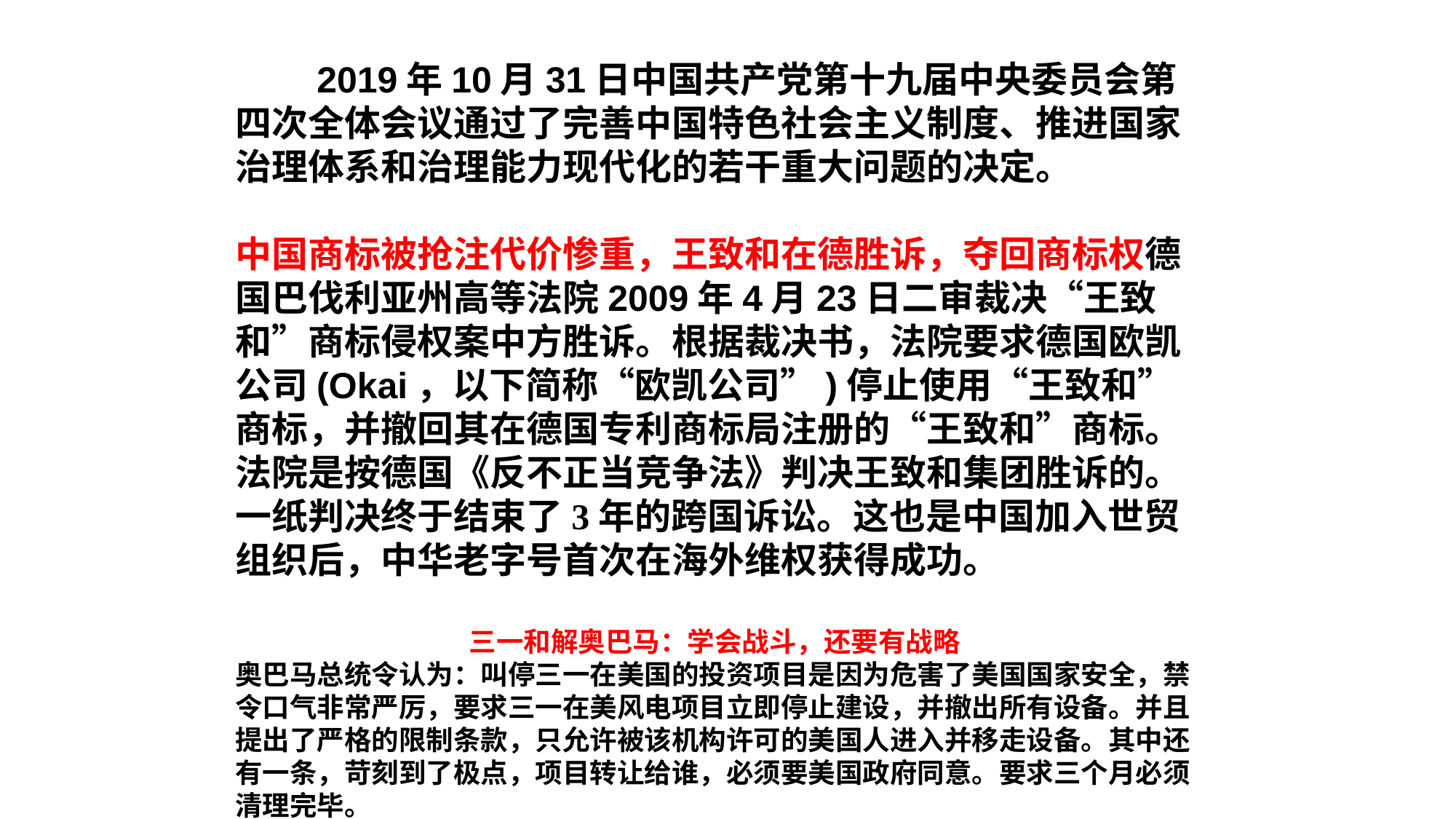

2019年10月31日中国共产党第十九届中央委员会第四次全体会议通过了完善中国特色社会主义制度、推进国家治理体系和治理能力现代化的若干重大问题的决定。

中国商标被抢注代价惨重，王致和在德胜诉，夺回商标权德国巴伐利亚州高等法院2009年4月23日二审裁决“王致和”商标侵权案中方胜诉。根据裁决书，法院要求德国欧凯公司(Okai，以下简称“欧凯公司”)停止使用“王致和”商标，并撤回其在德国专利商标局注册的“王致和”商标。法院是按德国《反不正当竞争法》判决王致和集团胜诉的。一纸判决终于结束了3年的跨国诉讼。这也是中国加入世贸组织后，中华老字号首次在海外维权获得成功。

三一和解奥巴马：学会战斗，还要有战略
奥巴马总统令认为：叫停三一在美国的投资项目是因为危害了美国国家安全，禁令口气非常严厉，要求三一在美风电项目立即停止建设，并撤出所有设备。并且提出了严格的限制条款，只允许被该机构许可的美国人进入并移走设备。其中还有一条，苛刻到了极点，项目转让给谁，必须要美国政府同意。要求三个月必须清理完毕。